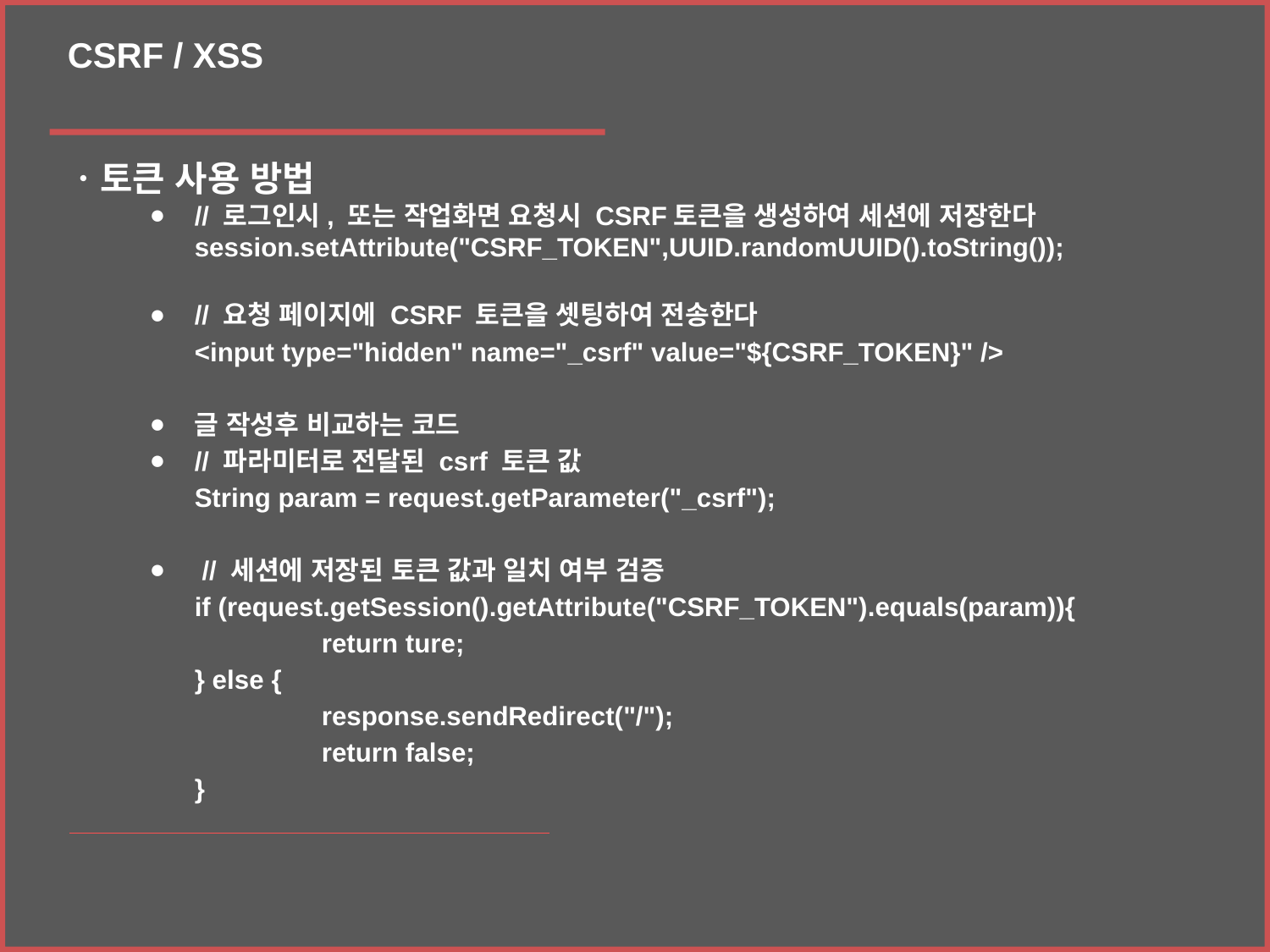

CSRF / XSS

ㆍ토큰 사용 방법
// 로그인시, 또는 작업화면 요청시 CSRF토큰을 생성하여 세션에 저장한다
session.setAttribute("CSRF_TOKEN",UUID.randomUUID().toString());
// 요청 페이지에 CSRF 토큰을 셋팅하여 전송한다
<input type="hidden" name="_csrf" value="${CSRF_TOKEN}" />
글 작성후 비교하는 코드
// 파라미터로 전달된 csrf 토큰 값
String param = request.getParameter("_csrf");
 // 세션에 저장된 토큰 값과 일치 여부 검증
if (request.getSession().getAttribute("CSRF_TOKEN").equals(param)){
	return ture;
} else {
	response.sendRedirect("/");
	return false;
}